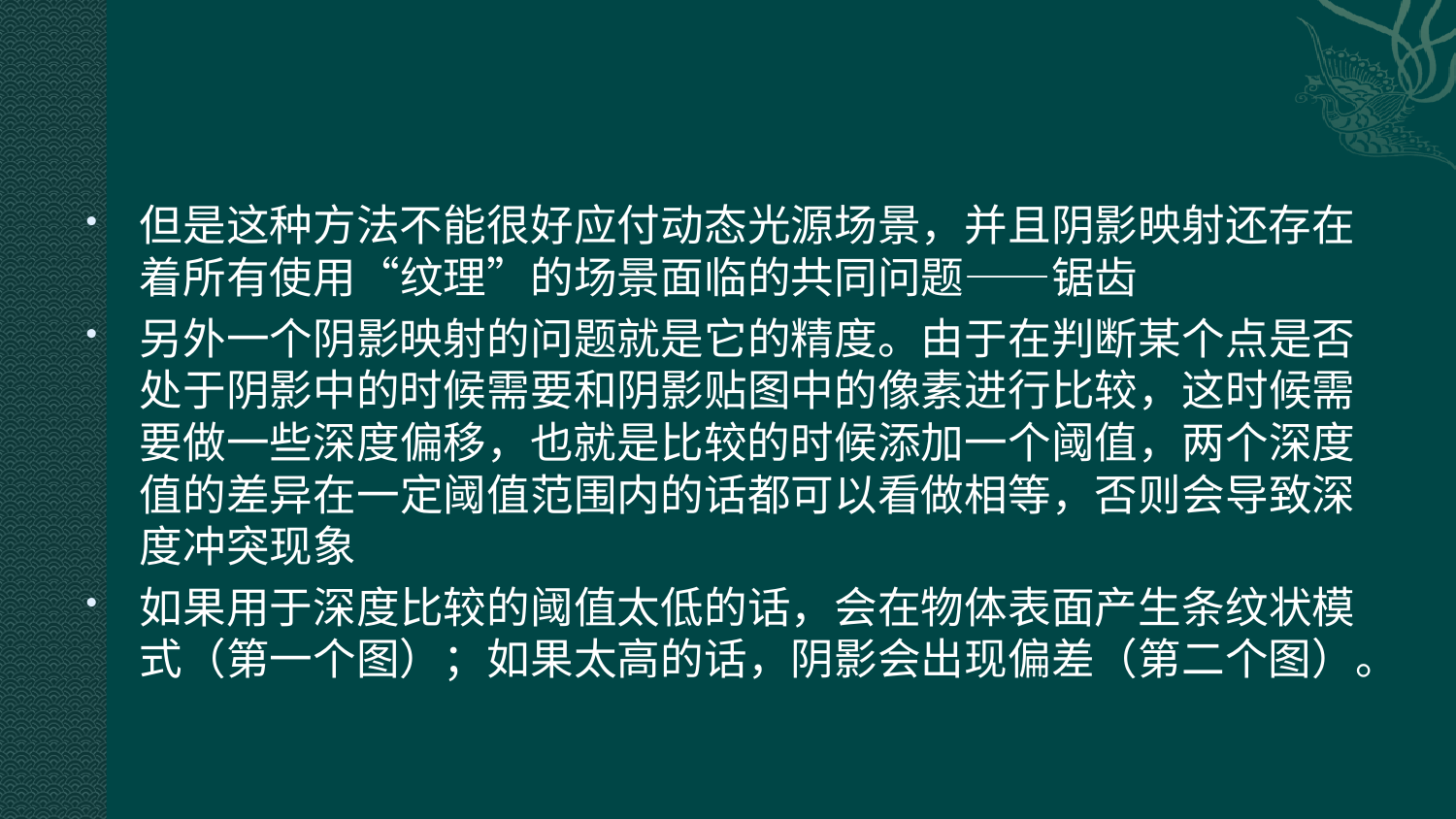

#
但是这种方法不能很好应付动态光源场景，并且阴影映射还存在着所有使用“纹理”的场景面临的共同问题——锯齿
另外一个阴影映射的问题就是它的精度。由于在判断某个点是否处于阴影中的时候需要和阴影贴图中的像素进行比较，这时候需要做一些深度偏移，也就是比较的时候添加一个阈值，两个深度值的差异在一定阈值范围内的话都可以看做相等，否则会导致深度冲突现象
如果用于深度比较的阈值太低的话，会在物体表面产生条纹状模式（第一个图）；如果太高的话，阴影会出现偏差（第二个图）。